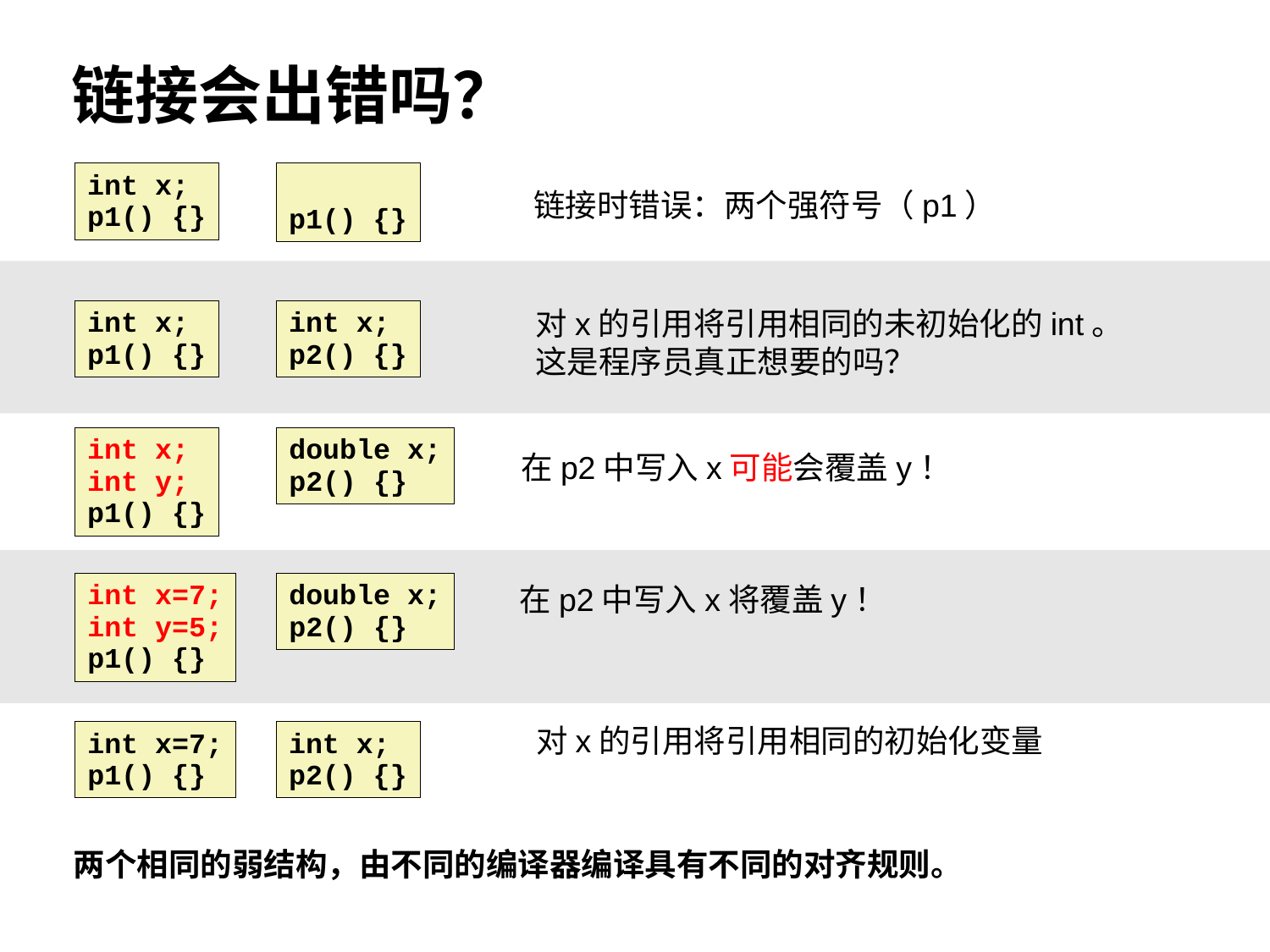

链接会出错吗？
int x;
p1() {}

p1() {}
链接时错误：两个强符号（p1）

对x的引用将引用相同的未初始化的int。
这是程序员真正想要的吗？
int x;
p1() {}
int x;
p2() {}
int x;
int y;
p1() {}
double x;
p2() {}
在p2中写入x可能会覆盖y！

int x=7;
int y=5;
p1() {}
double x;
p2() {}
在p2中写入x将覆盖y！
对x的引用将引用相同的初始化变量
int x=7;
p1() {}
int x;
p2() {}
两个相同的弱结构，由不同的编译器编译具有不同的对齐规则。